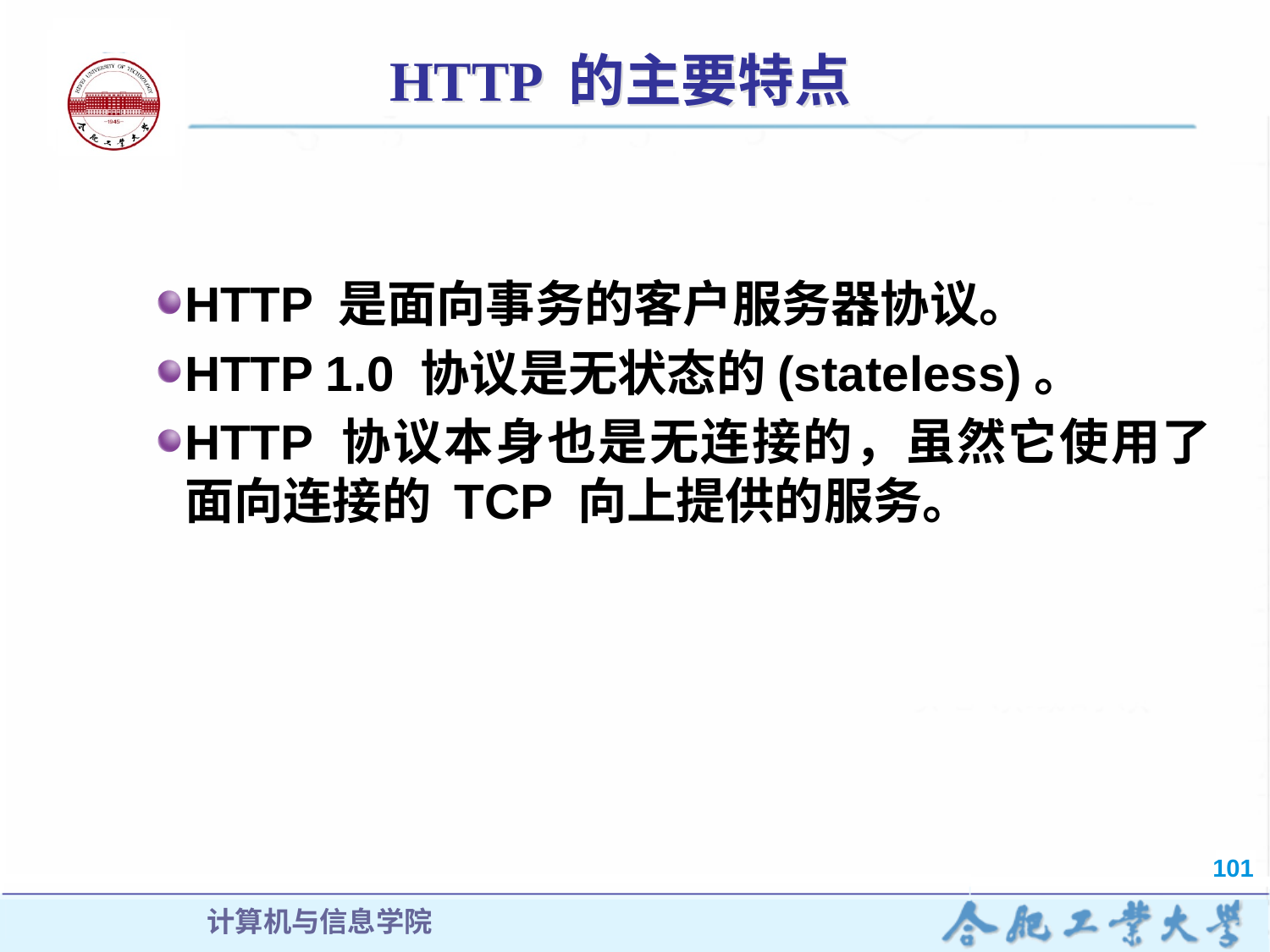

# HTTP 的主要特点
HTTP 是面向事务的客户服务器协议。
HTTP 1.0 协议是无状态的(stateless)。
HTTP 协议本身也是无连接的，虽然它使用了面向连接的 TCP 向上提供的服务。